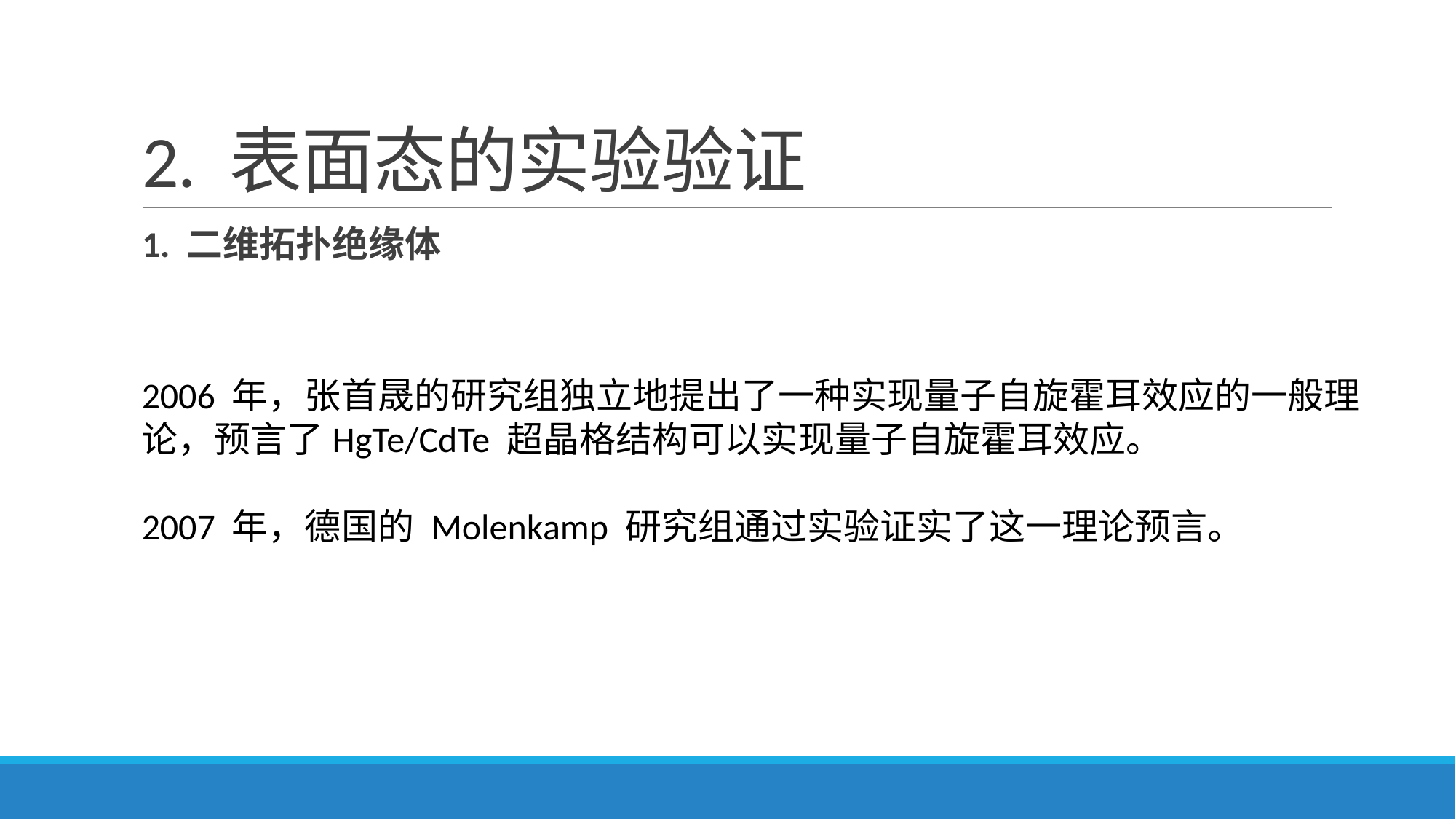

# 2. 表面态的实验验证
1. 二维拓扑绝缘体

2006 年，张首晟的研究组独立地提出了一种实现量子自旋霍耳效应的一般理
论，预言了HgTe/CdTe 超晶格结构可以实现量子自旋霍耳效应。

2007 年，德国的 Molenkamp 研究组通过实验证实了这一理论预言。